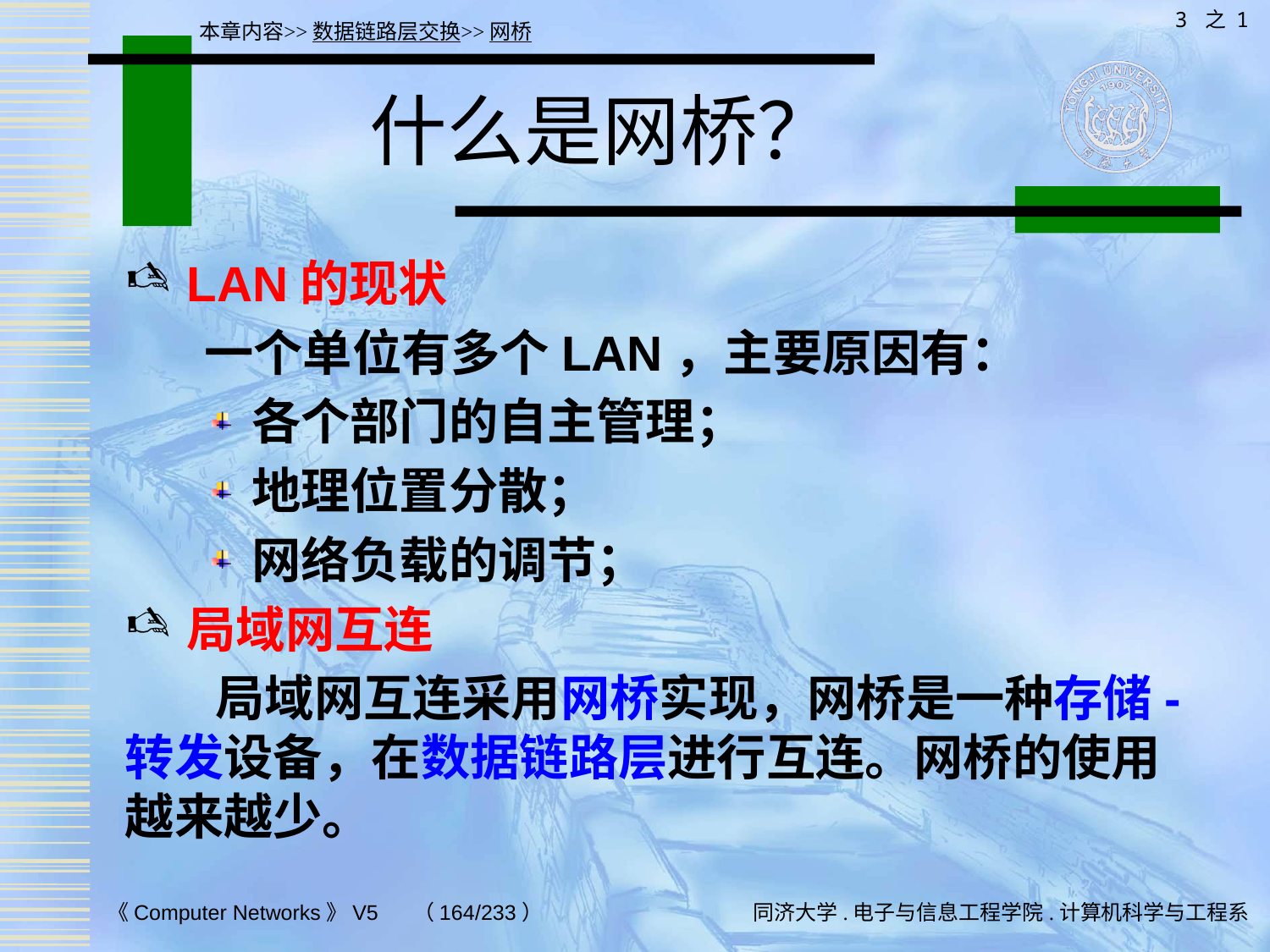

3 之 1
本章内容>>数据链路层交换>>网桥
# 什么是网桥？
LAN的现状
      一个单位有多个LAN，主要原因有：
各个部门的自主管理；
地理位置分散；
网络负载的调节；
局域网互连
       局域网互连采用网桥实现，网桥是一种存储-转发设备，在数据链路层进行互连。网桥的使用越来越少。